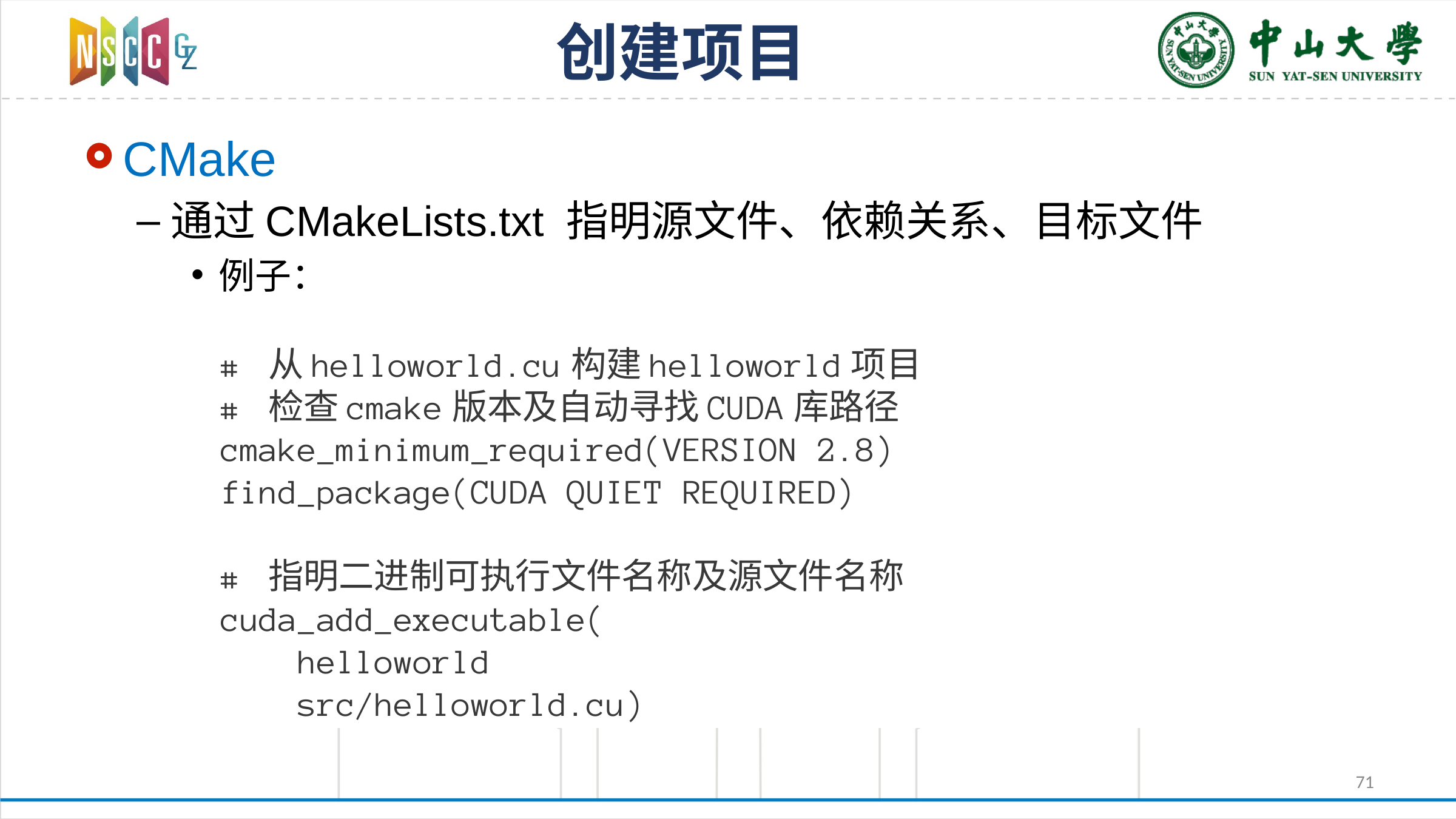

# 创建项目
CMake
通过CMakeLists.txt 指明源文件、依赖关系、目标文件
例子：

# 从helloworld.cu构建helloworld项目
# 检查cmake版本及自动寻找CUDA库路径
cmake_minimum_required(VERSION 2.8)
find_package(CUDA QUIET REQUIRED)

# 指明二进制可执行文件名称及源文件名称
cuda_add_executable(
    helloworld
    src/helloworld.cu)
71